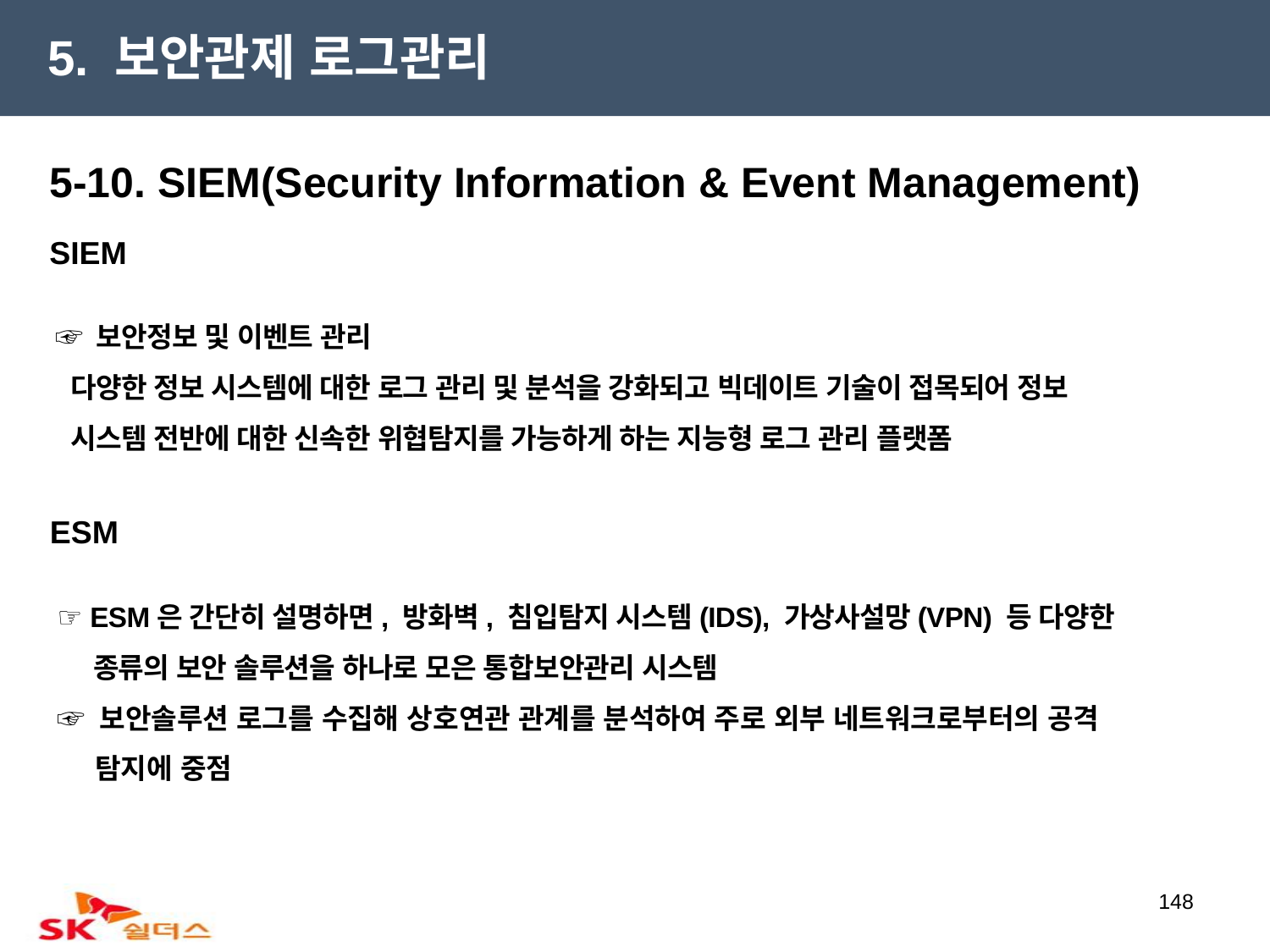

5. 보안관제 로그관리
5-10. SIEM(Security Information & Event Management)
SIEM
 ☞ 보안정보 및 이벤트 관리
  다양한 정보 시스템에 대한 로그 관리 및 분석을 강화되고 빅데이트 기술이 접목되어 정보
  시스템 전반에 대한 신속한 위협탐지를 가능하게 하는 지능형 로그 관리 플랫폼
ESM
 ☞ ESM은 간단히 설명하면, 방화벽, 침입탐지 시스템(IDS), 가상사설망(VPN) 등 다양한
     종류의 보안 솔루션을 하나로 모은 통합보안관리 시스템
 ☞ 보안솔루션 로그를 수집해 상호연관 관계를 분석하여 주로 외부 네트워크로부터의 공격
     탐지에 중점
148